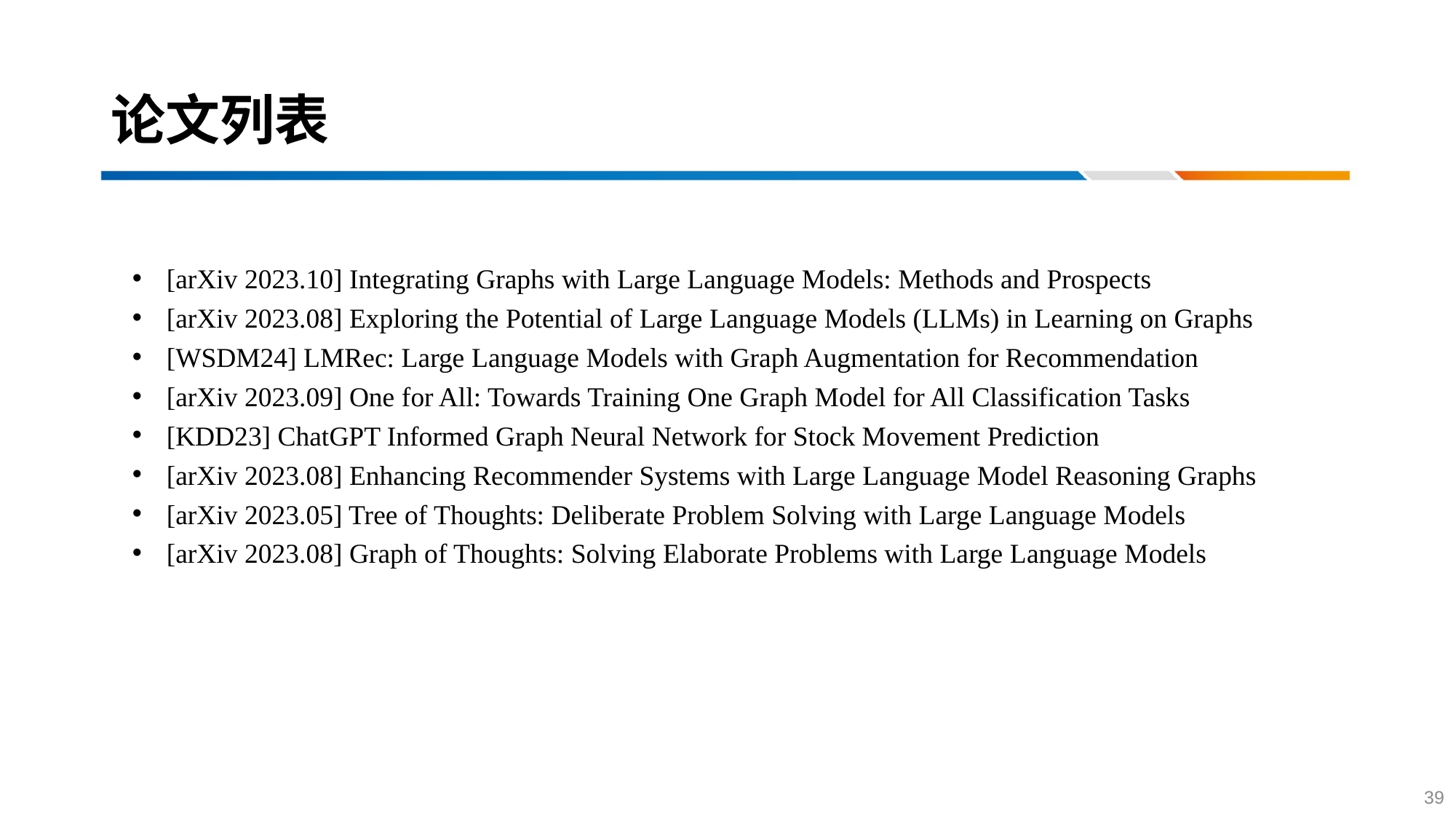

# 论文列表
[arXiv 2023.10] Integrating Graphs with Large Language Models: Methods and Prospects
[arXiv 2023.08] Exploring the Potential of Large Language Models (LLMs) in Learning on Graphs
[WSDM24] LMRec: Large Language Models with Graph Augmentation for Recommendation
[arXiv 2023.09] One for All: Towards Training One Graph Model for All Classification Tasks
[KDD23] ChatGPT Informed Graph Neural Network for Stock Movement Prediction
[arXiv 2023.08] Enhancing Recommender Systems with Large Language Model Reasoning Graphs
[arXiv 2023.05] Tree of Thoughts: Deliberate Problem Solving with Large Language Models
[arXiv 2023.08] Graph of Thoughts: Solving Elaborate Problems with Large Language Models
39